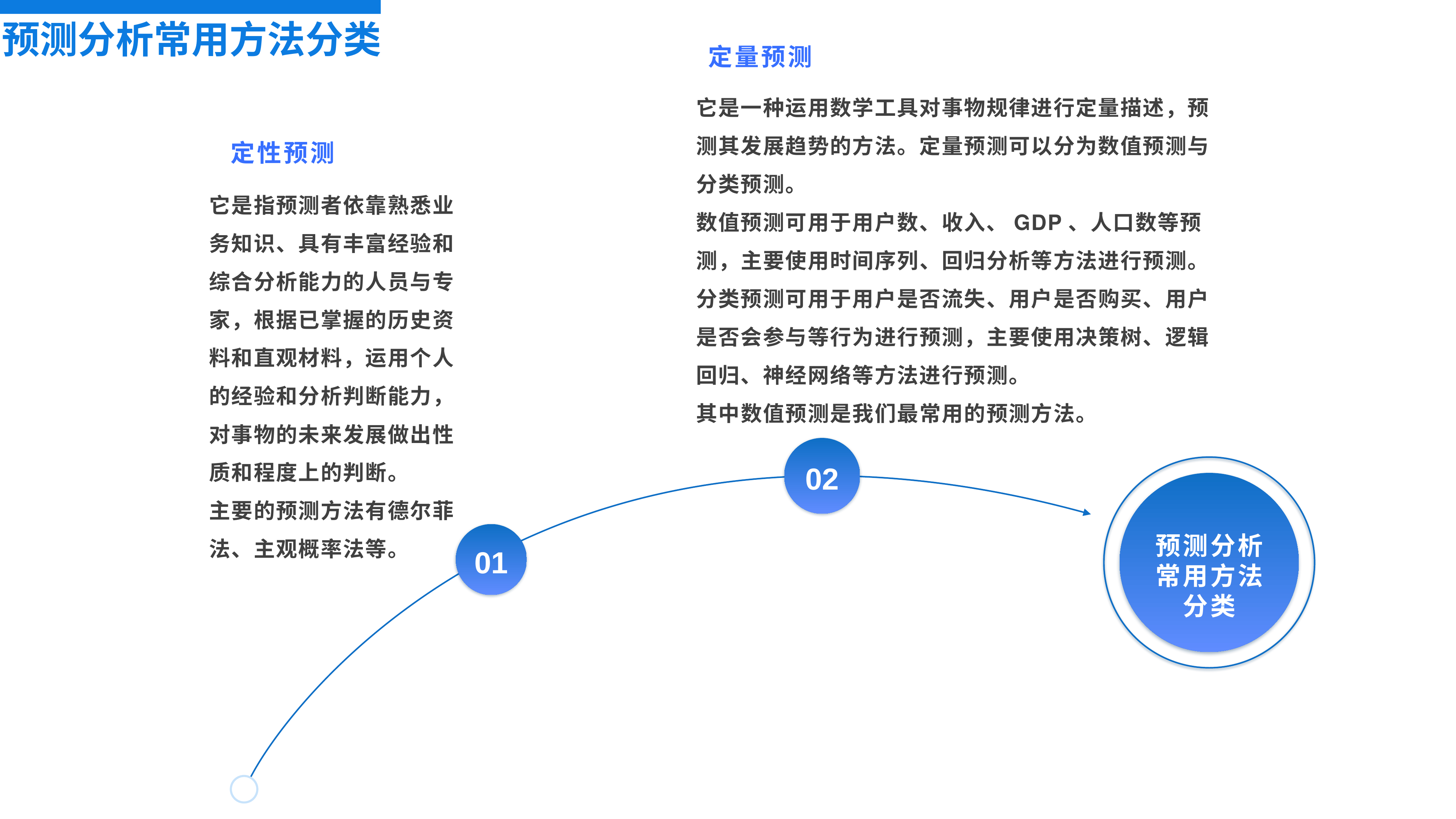

预测分析常用方法分类
定量预测
它是一种运用数学工具对事物规律进行定量描述，预测其发展趋势的方法。定量预测可以分为数值预测与分类预测。
数值预测可用于用户数、收入、GDP、人口数等预测，主要使用时间序列、回归分析等方法进行预测。
分类预测可用于用户是否流失、用户是否购买、用户是否会参与等行为进行预测，主要使用决策树、逻辑回归、神经网络等方法进行预测。
其中数值预测是我们最常用的预测方法。
定性预测
它是指预测者依靠熟悉业务知识、具有丰富经验和综合分析能力的人员与专家，根据已掌握的历史资料和直观材料，运用个人的经验和分析判断能力，对事物的未来发展做出性质和程度上的判断。
主要的预测方法有德尔菲法、主观概率法等。

02

对比分析
方法类别
预测分析
常用方法
分类

01